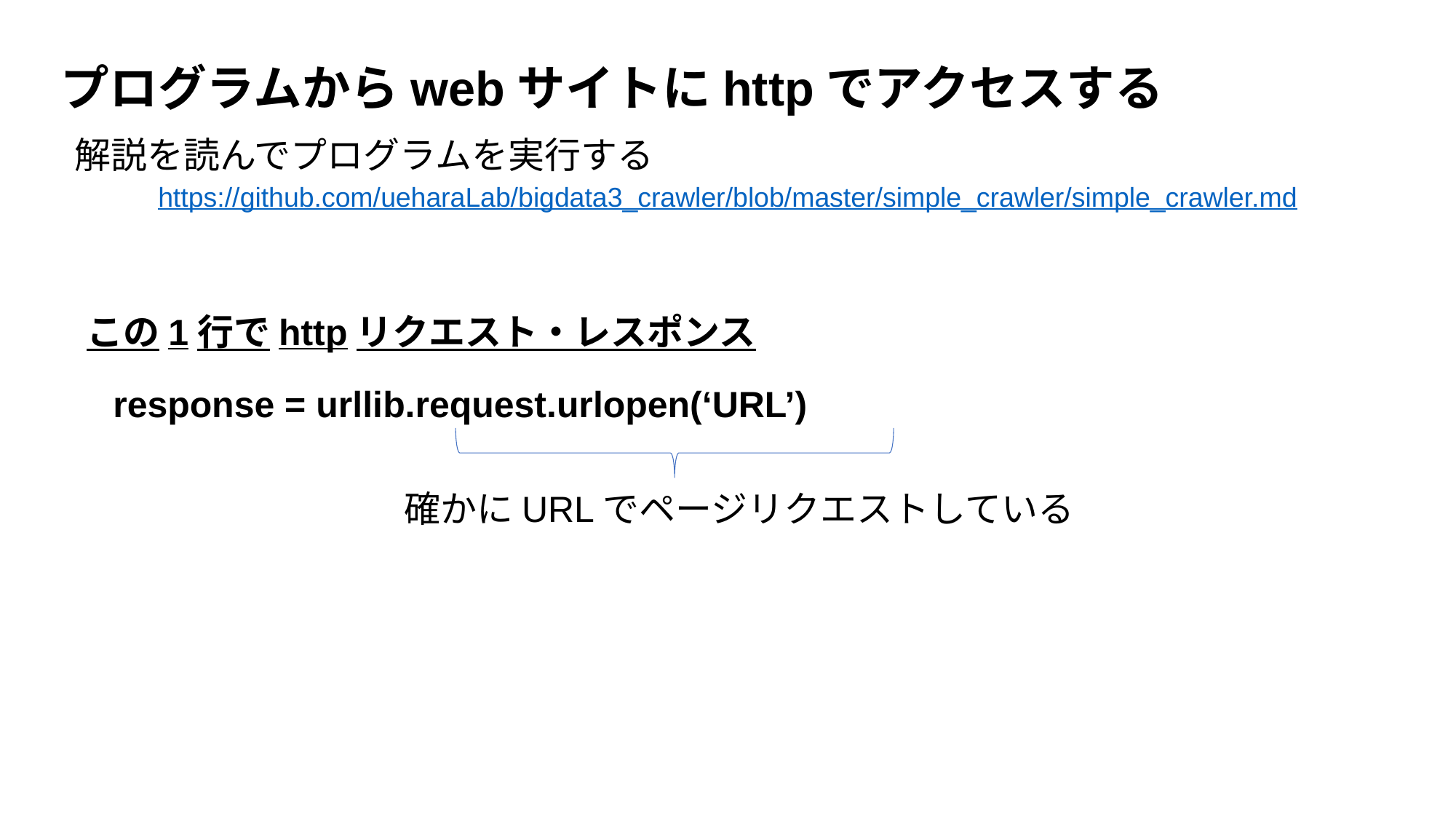

プログラムからwebサイトにhttpでアクセスする
解説を読んでプログラムを実行する
https://github.com/ueharaLab/bigdata3_crawler/blob/master/simple_crawler/simple_crawler.md

この1行でhttpリクエスト・レスポンス

response = urllib.request.urlopen(‘URL’)
確かにURLでページリクエストしている